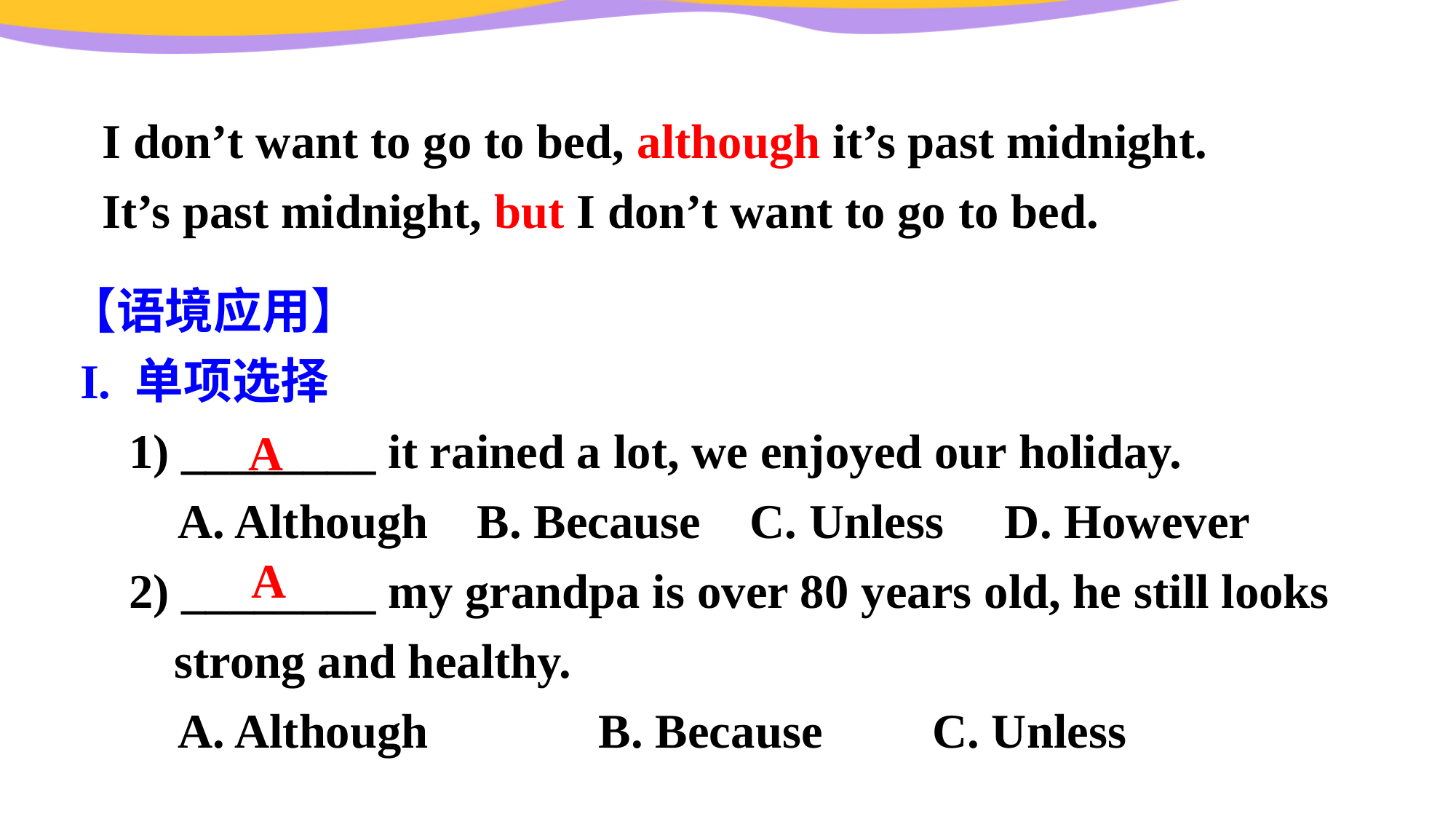

I don’t want to go to bed, although it’s past midnight.
It’s past midnight, but I don’t want to go to bed.
【语境应用】
 I. 单项选择
     1) ________ it rained a lot, we enjoyed our holiday.
         A. Although    B. Because    C. Unless     D. However
     2) ________ my grandpa is over 80 years old, he still looks strong and healthy.
         A. Although              B. Because         C. Unless
A
A